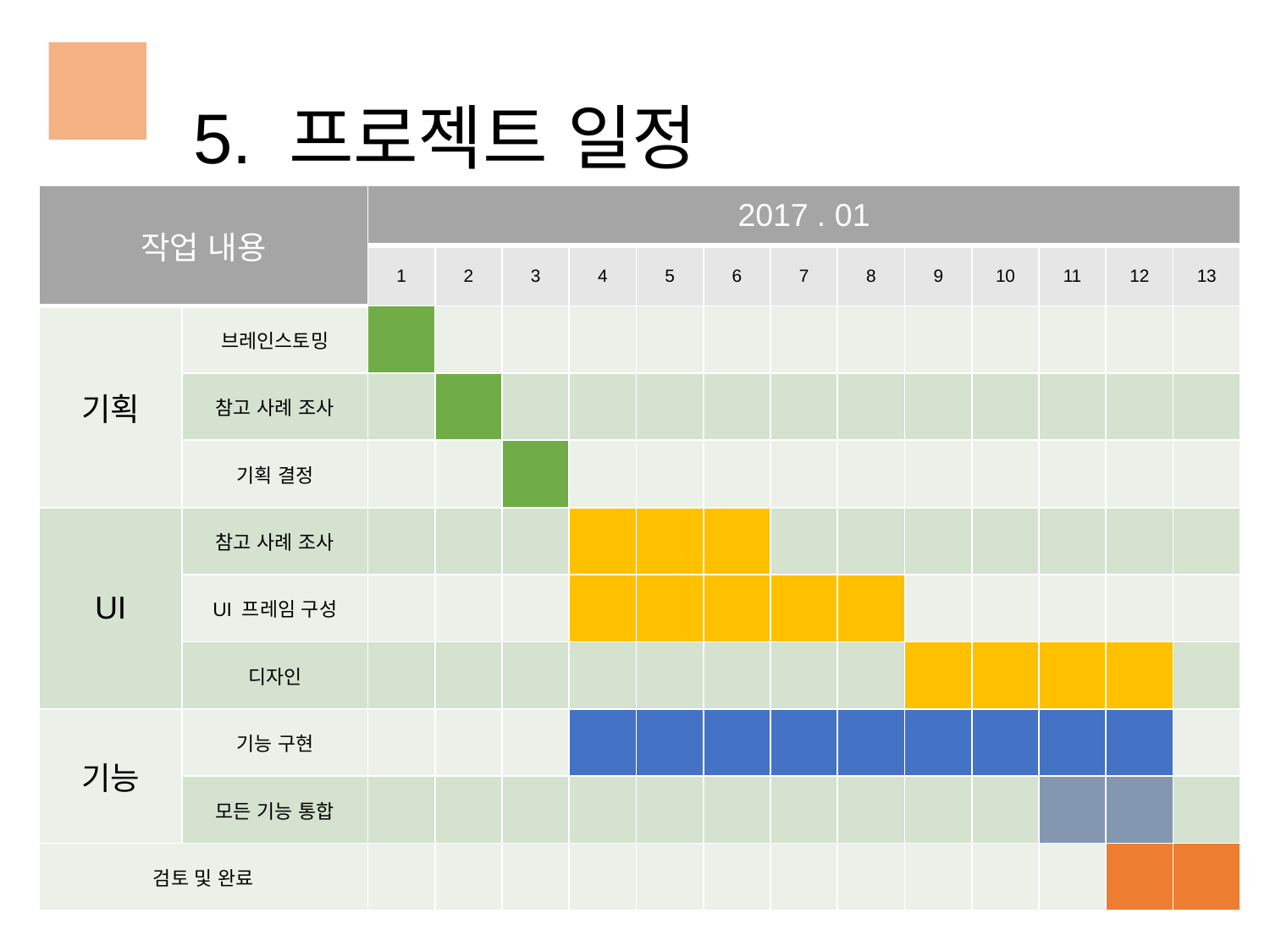

5. 프로젝트 일정
| 작업 내용 |  | 2017 . 01 |  |  |  |  |  |  |  |  |  |  |  |  |
| --- | --- | --- | --- | --- | --- | --- | --- | --- | --- | --- | --- | --- | --- | --- |
|  |  | 1 | 2 | 3 | 4 | 5 | 6 | 7 | 8 | 9 | 10 | 11 | 12 | 13 |
| 기획 | 브레인스토밍 |  |  |  |  |  |  |  |  |  |  |  |  |  |
|  | 참고 사례 조사 |  |  |  |  |  |  |  |  |  |  |  |  |  |
|  | 기획 결정 |  |  |  |  |  |  |  |  |  |  |  |  |  |
| UI | 참고 사례 조사 |  |  |  |  |  |  |  |  |  |  |  |  |  |
|  | UI 프레임 구성 |  |  |  |  |  |  |  |  |  |  |  |  |  |
|  | 디자인 |  |  |  |  |  |  |  |  |  |  |  |  |  |
| 기능 | 기능 구현 |  |  |  |  |  |  |  |  |  |  |  |  |  |
|  | 모든 기능 통합 |  |  |  |  |  |  |  |  |  |  |  |  |  |
| 검토 및 완료 |  |  |  |  |  |  |  |  |  |  |  |  |  |  |